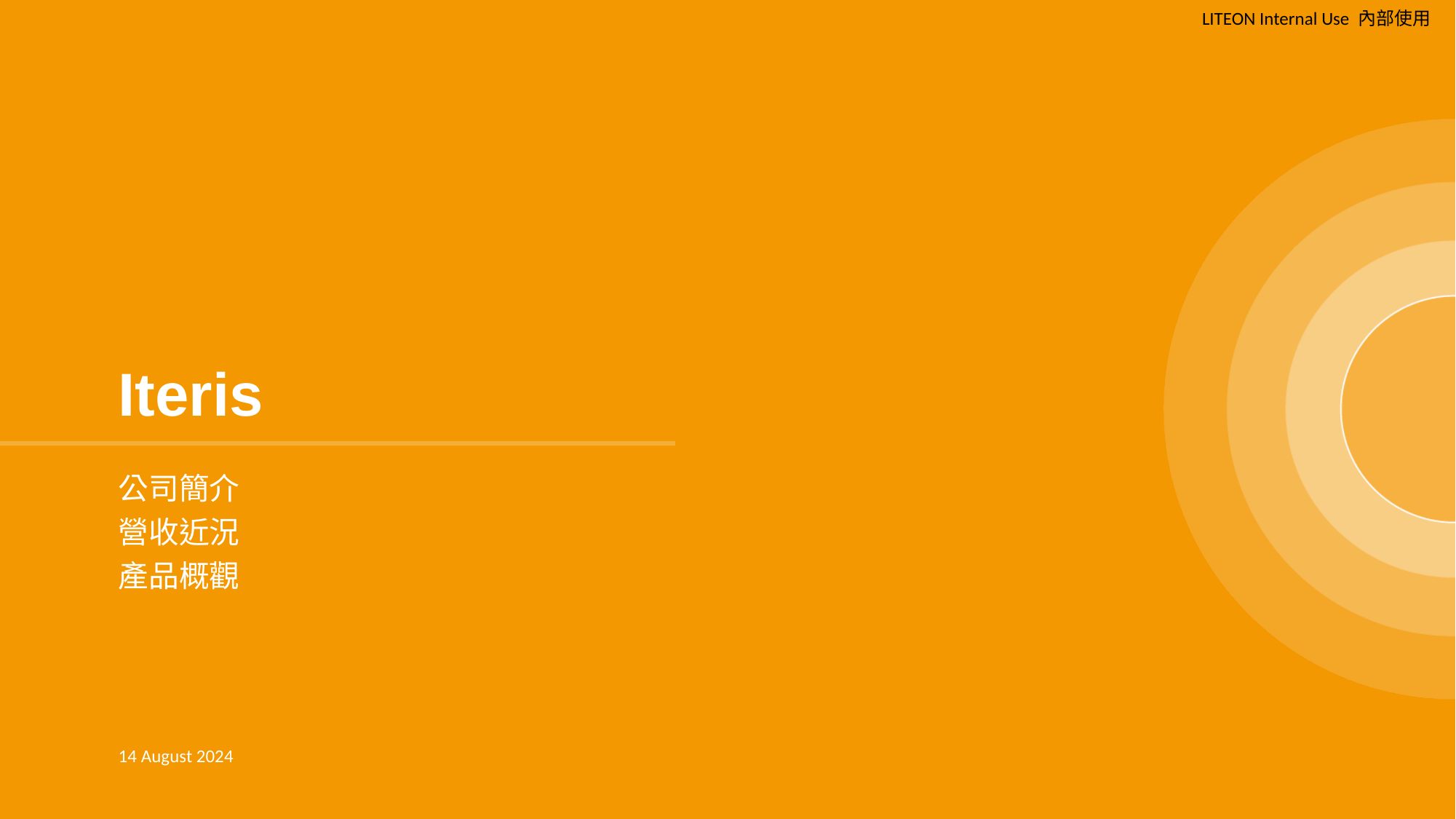

Iteris
# 公司簡介 營收近況 產品概觀
14 August 2024